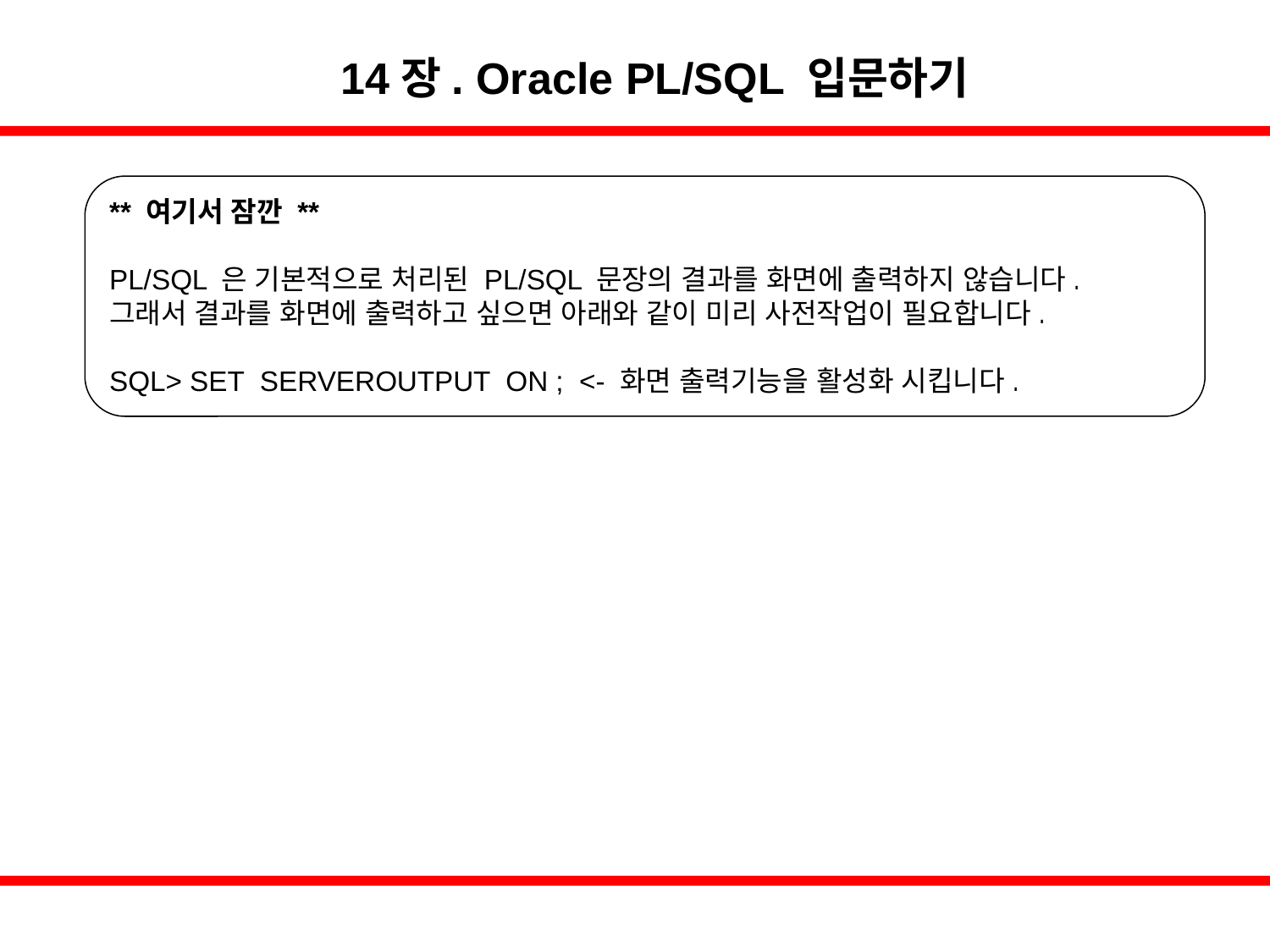

14장. Oracle PL/SQL 입문하기

** 여기서 잠깐 **

PL/SQL 은 기본적으로 처리된 PL/SQL 문장의 결과를 화면에 출력하지 않습니다.
그래서 결과를 화면에 출력하고 싶으면 아래와 같이 미리 사전작업이 필요합니다.

SQL> SET  SERVEROUTPUT  ON ;  <- 화면 출력기능을 활성화 시킵니다.